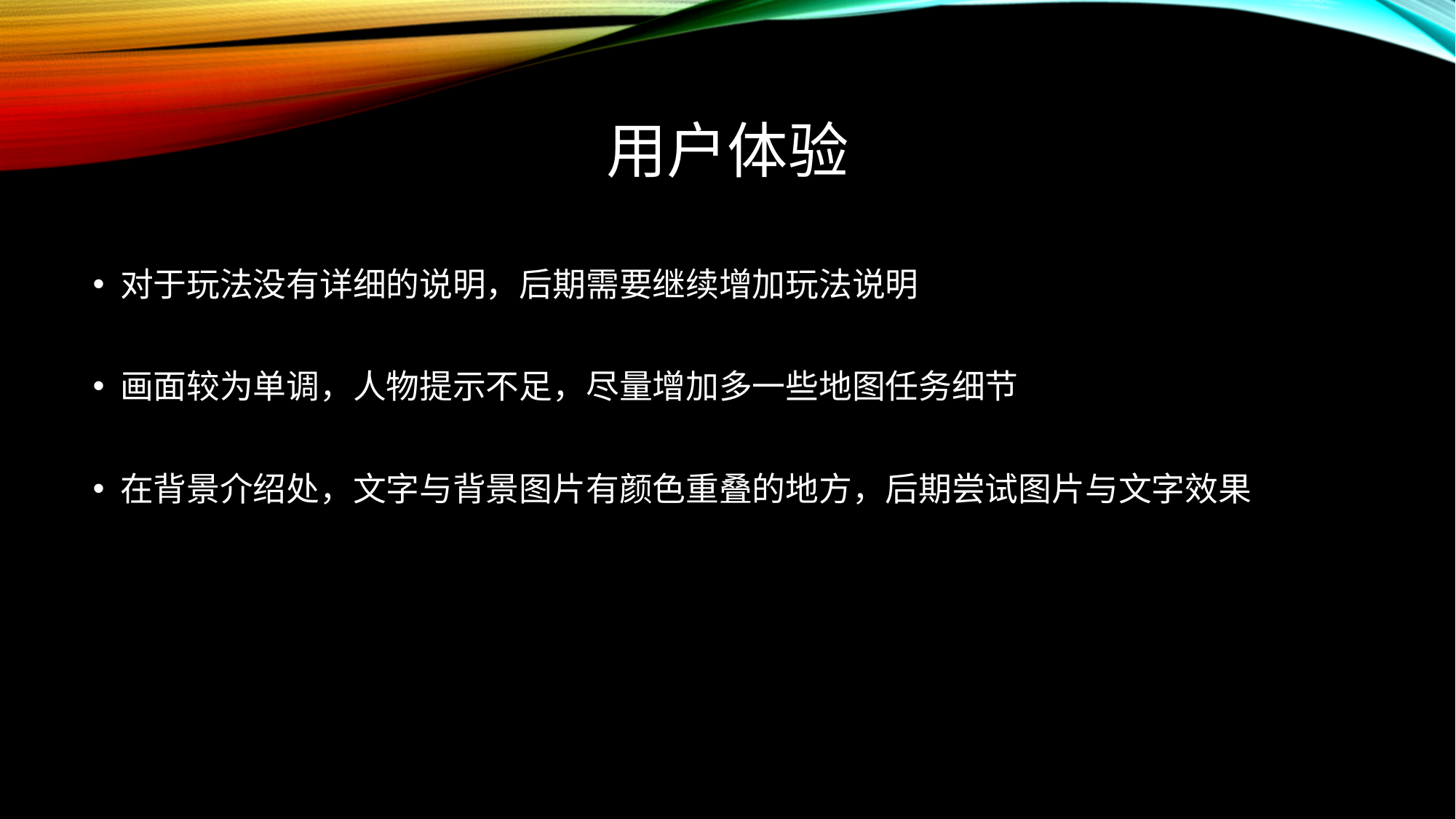

# 用户体验
对于玩法没有详细的说明，后期需要继续增加玩法说明

画面较为单调，人物提示不足，尽量增加多一些地图任务细节

在背景介绍处，文字与背景图片有颜色重叠的地方，后期尝试图片与文字效果